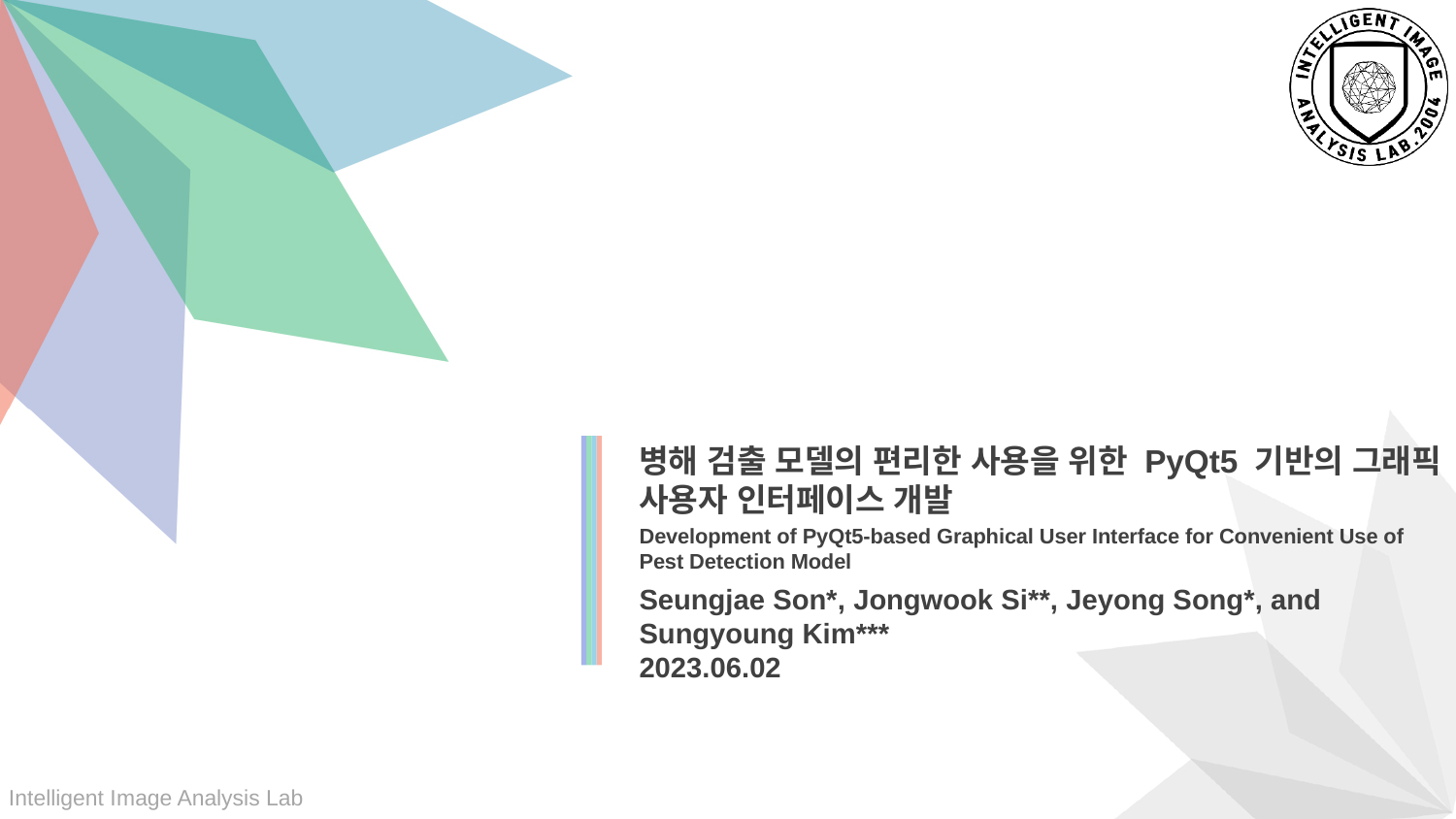

병해 검출 모델의 편리한 사용을 위한 PyQt5 기반의 그래픽 사용자 인터페이스 개발
Development of PyQt5-based Graphical User Interface for Convenient Use of Pest Detection Model

Seungjae Son*, Jongwook Si**, Jeyong Song*, and Sungyoung Kim***
2023.06.02